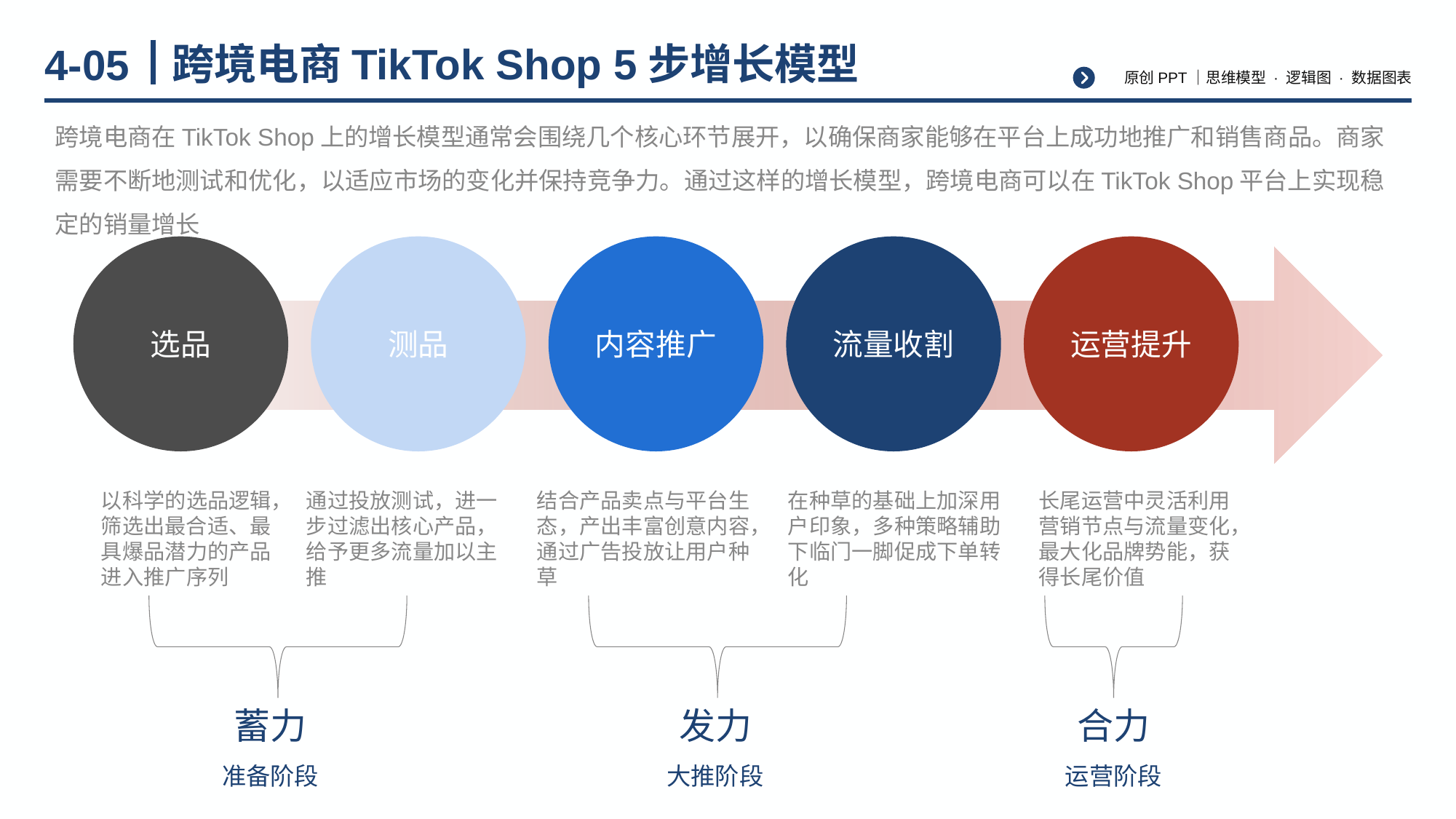

# 跨境电商TikTok Shop 5步增长模型
4-05
跨境电商在TikTok Shop上的增长模型通常会围绕几个核心环节展开，以确保商家能够在平台上成功地推广和销售商品。商家需要不断地测试和优化，以适应市场的变化并保持竞争力。通过这样的增长模型，跨境电商可以在TikTok Shop平台上实现稳定的销量增长
选品
测品
内容推广
流量收割
运营提升

以科学的选品逻辑，筛选出最合适、最具爆品潜力的产品进入推广序列
通过投放测试，进一步过滤出核心产品，给予更多流量加以主推
结合产品卖点与平台生态，产出丰富创意内容，通过广告投放让用户种草
在种草的基础上加深用户印象，多种策略辅助下临门一脚促成下单转化
长尾运营中灵活利用营销节点与流量变化，最大化品牌势能，获得长尾价值

蓄力

准备阶段
发力

大推阶段
合力

运营阶段